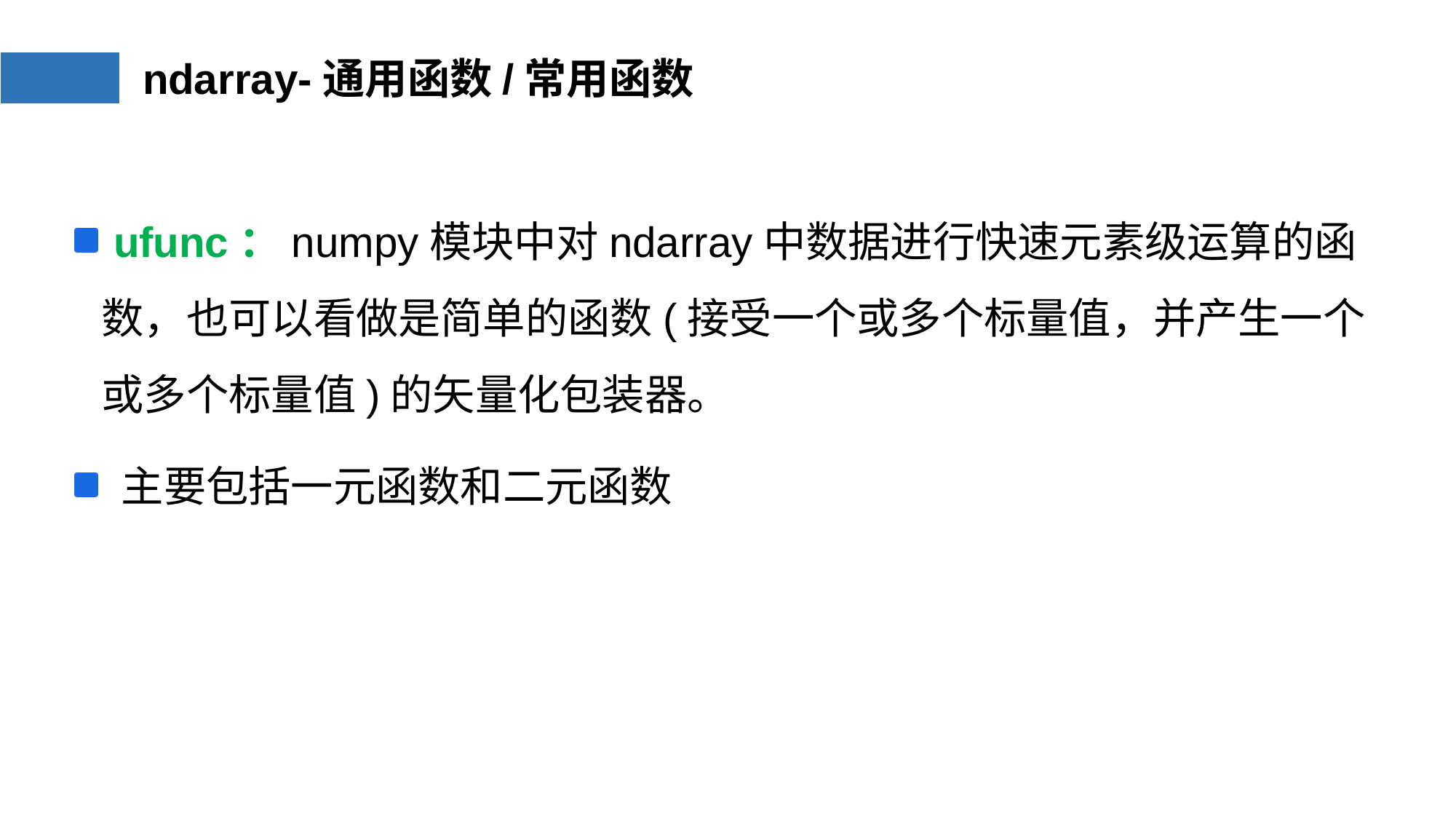

# ndarray-通用函数/常用函数
 ufunc：numpy模块中对ndarray中数据进行快速元素级运算的函数，也可以看做是简单的函数(接受一个或多个标量值，并产生一个或多个标量值)的矢量化包装器。
 主要包括一元函数和二元函数